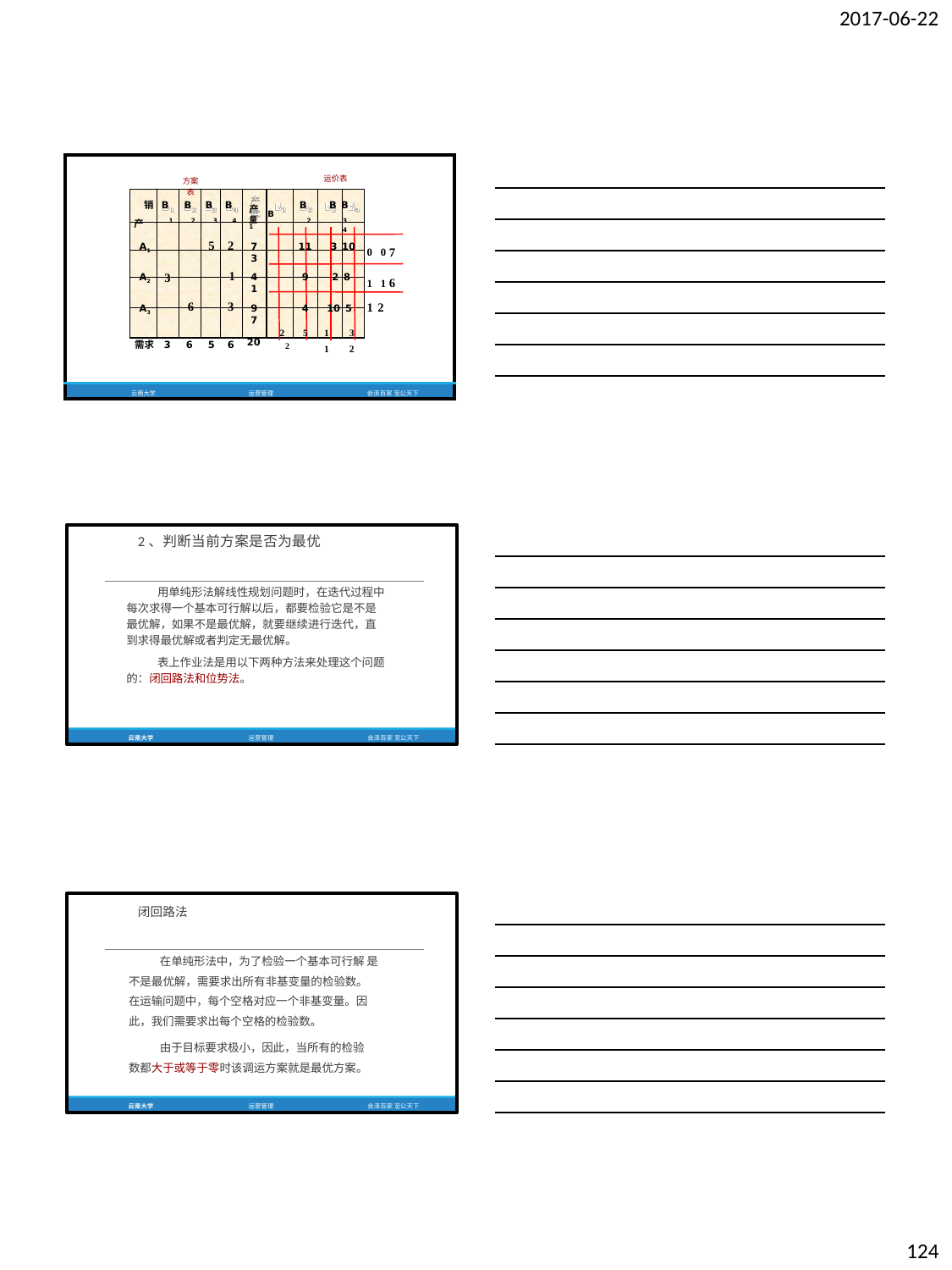

2017-06-22
|  |  | 方案表 |  |  |  |  | 运价表 |  |
| --- | --- | --- | --- | --- | --- | --- | --- | --- |
| 销 | B | B | B | B | 产 B | B | B B |  |
| 产 | 1 | 2 | 3 | 4 | 量 1 | 2 | 3 4 |  |
| A1 |  |  | 5 | 2 | 7 3 | 11 | 3 10 | 0 0 7 |
| A2 | 3 |  |  | 1 | 4 1 | 9 | 2 8 | 1 1 6 |
| A3 |  | 6 |  | 3 | 9 7 | 4 | 10 5 | 1 2 |
|  |  |  |  |  | 2 | 5 | 1 3 |  |
| 需求 | 3 | 6 | 5 | 6 | 20 2 |  | 1 2 |  |
| 云南大学 |  |  |  |  | 运营管理 |  |  | 会泽百家 至公天下 |

2、判断当前方案是否为最优

用单纯形法解线性规划问题时，在迭代过程中 每次求得一个基本可行解以后，都要检验它是不是 最优解，如果不是最优解，就要继续进行迭代，直 到求得最优解或者判定无最优解。
表上作业法是用以下两种方法来处理这个问题 的：闭回路法和位势法。

云南大学
运营管理
会泽百家 至公天下

闭回路法

在单纯形法中，为了检验一个基本可行解 是不是最优解，需要求出所有非基变量的检验数。 在运输问题中，每个空格对应一个非基变量。因 此，我们需要求出每个空格的检验数。
由于目标要求极小，因此，当所有的检验 数都大于或等于零时该调运方案就是最优方案。

云南大学
运营管理
会泽百家 至公天下

124